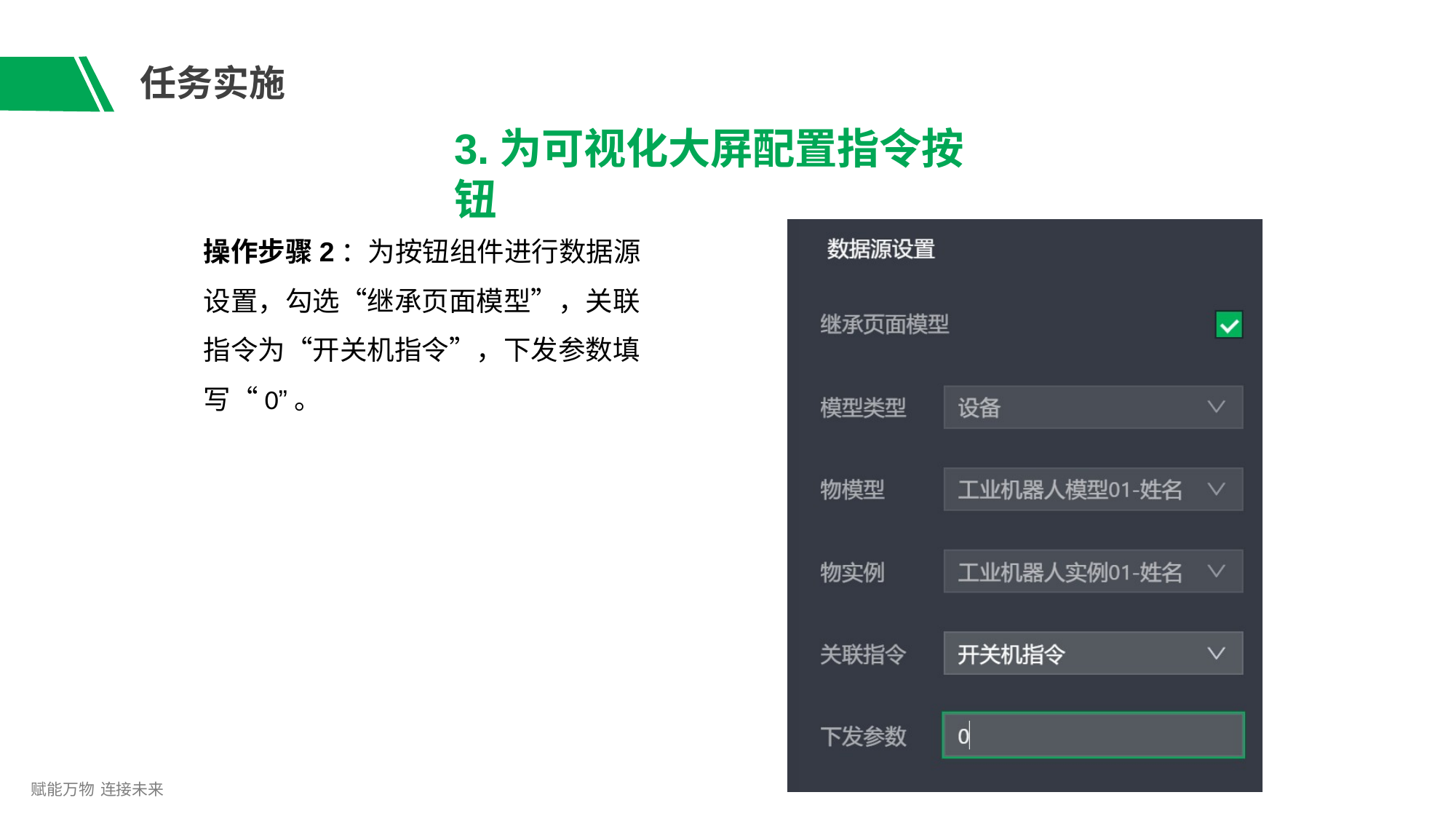

# 任务实施
3.为可视化大屏配置指令按钮
操作步骤2：为按钮组件进行数据源 设置，勾选“继承页面模型”，关联 指令为“开关机指令”，下发参数填 写“0”。

赋能万物 连接未来